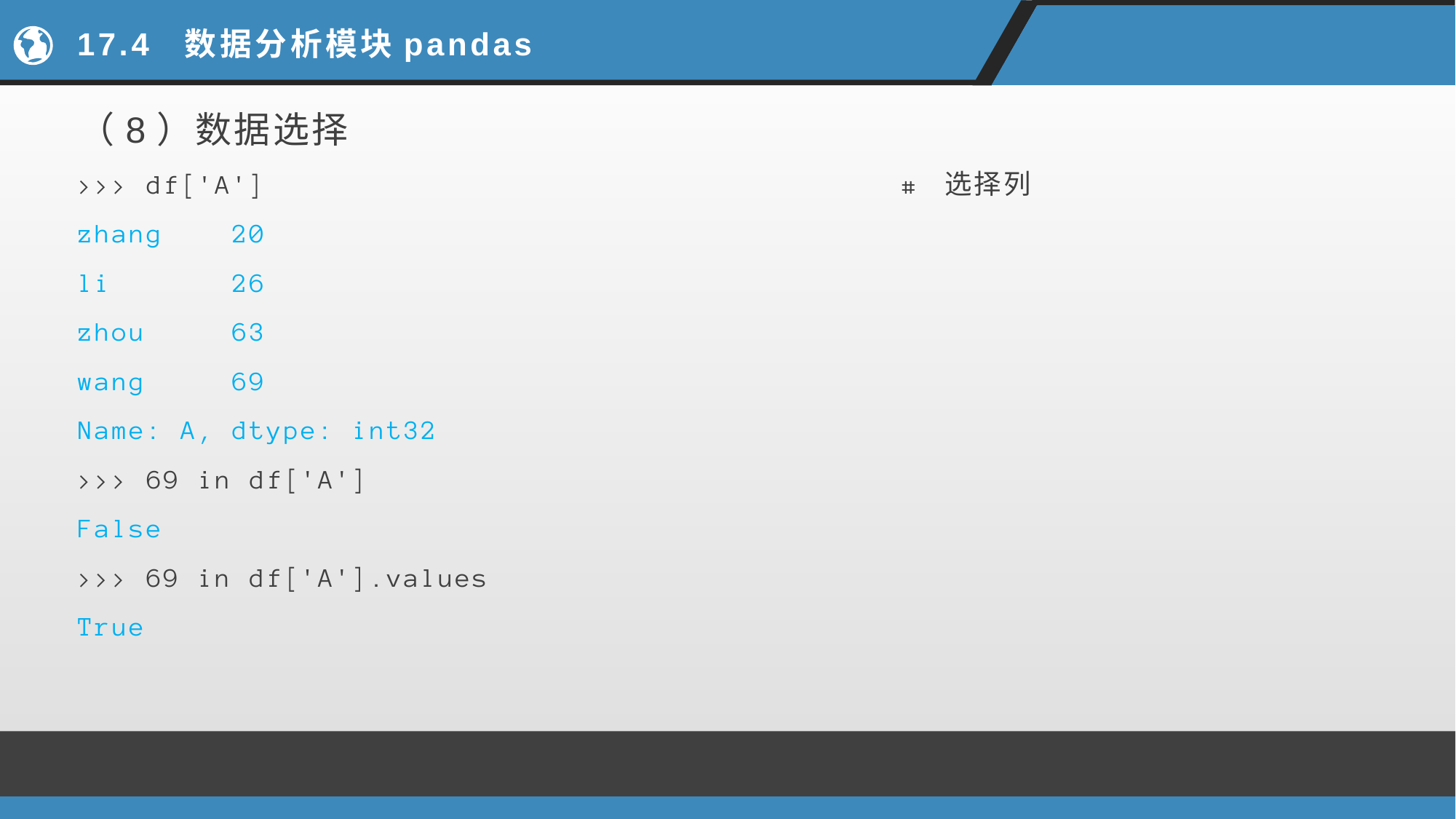

# 17.4  数据分析模块pandas

（8）数据选择
>>> df['A']                                     # 选择列
zhang    20
li       26
zhou     63
wang     69
Name: A, dtype: int32
>>> 69 in df['A']
False
>>> 69 in df['A'].values
True